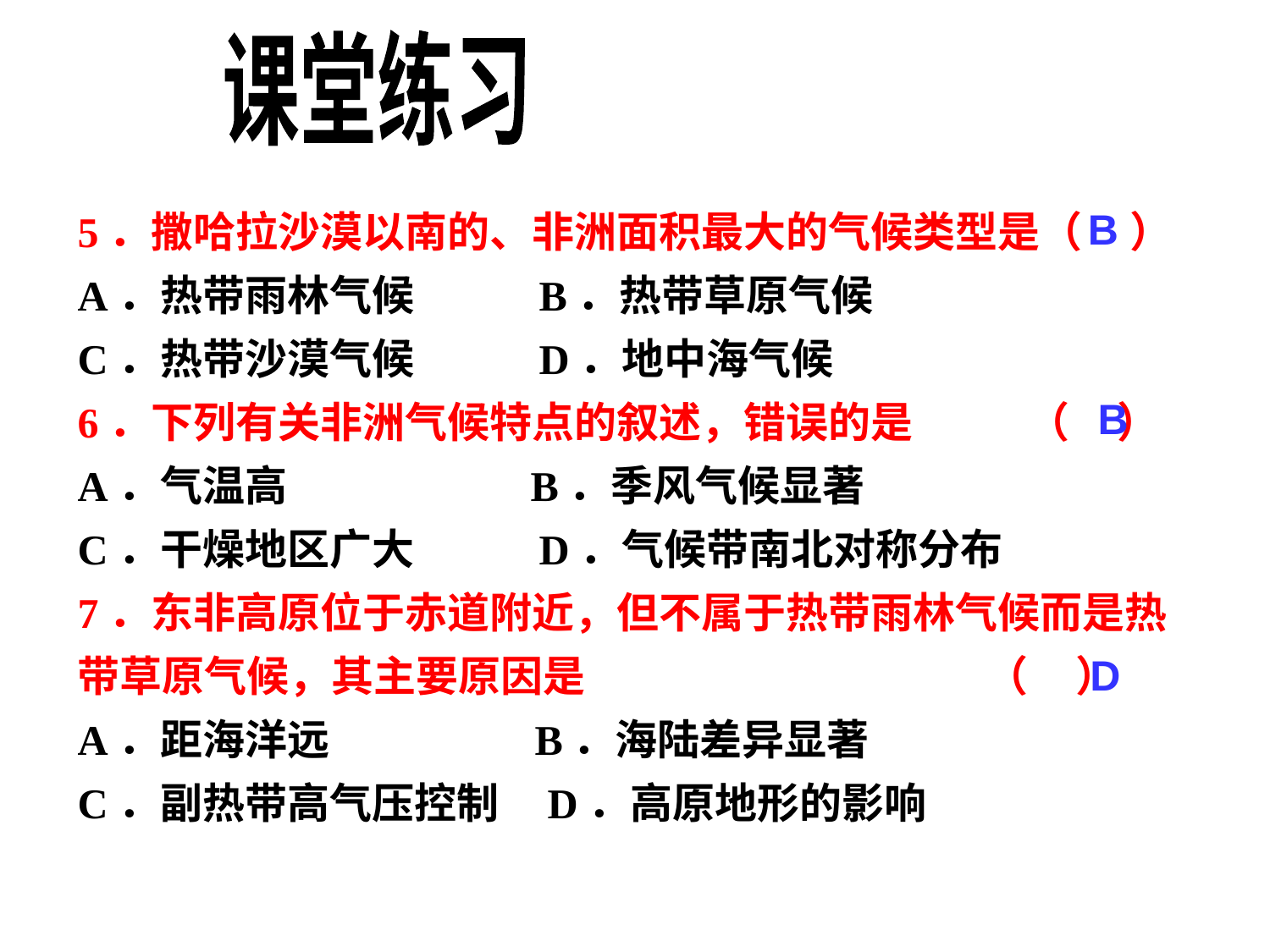

课堂练习
5．撒哈拉沙漠以南的、非洲面积最大的气候类型是（     ）
A．热带雨林气候            B．热带草原气候
C．热带沙漠气候            D．地中海气候
6．下列有关非洲气候特点的叙述，错误的是            （     ）
A．气温高         　           B．季风气候显著
C．干燥地区广大            D．气候带南北对称分布
7．东非高原位于赤道附近，但不属于热带雨林气候而是热带草原气候，其主要原因是                                          （     ）
A．距海洋远            　    B．海陆差异显著
C．副热带高气压控制    D．高原地形的影响
B
B
D